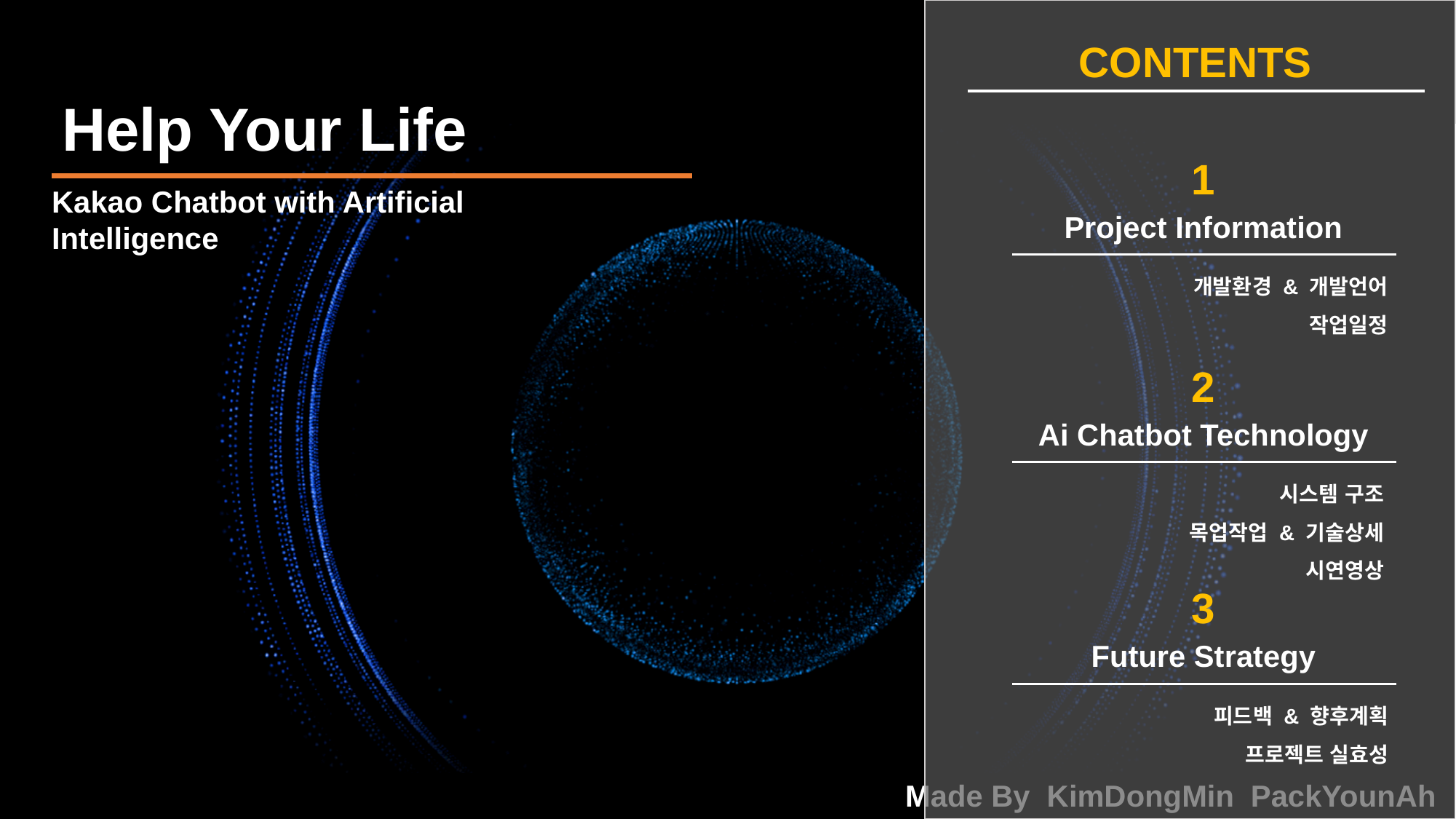

CONTENTS
Help Your Life
1
Kakao Chatbot with Artificial Intelligence
Project Information
개발환경 & 개발언어
작업일정
2
Ai Chatbot Technology
시스템 구조
목업작업 & 기술상세
시연영상
3
Future Strategy
피드백 & 향후계획
프로젝트 실효성
Made By  KimDongMin  PackYounAh